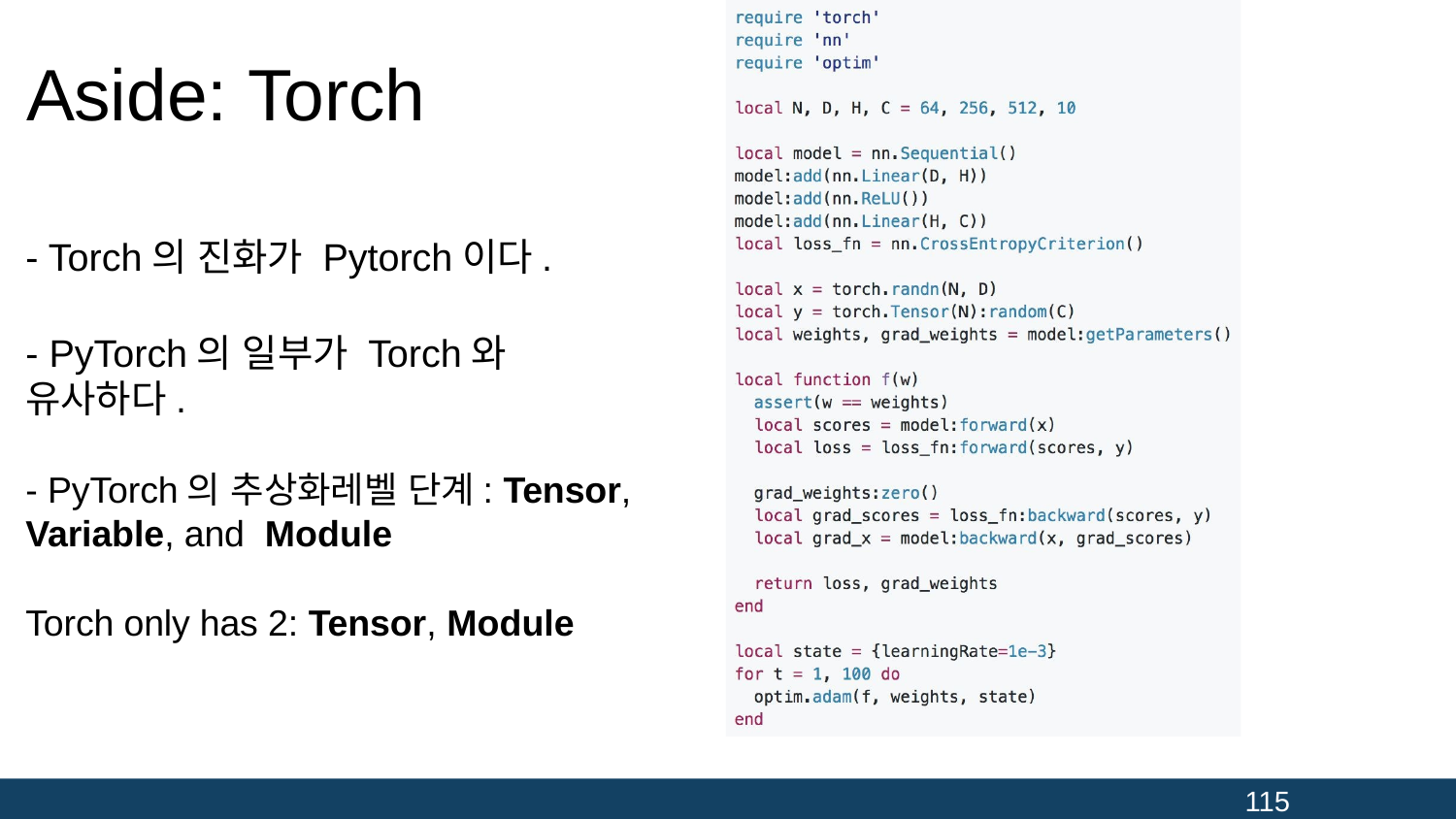

# Aside: Torch
- Torch의 진화가 Pytorch이다.

- PyTorch의 일부가 Torch와 유사하다.

- PyTorch의 추상화레벨 단계: Tensor, Variable, and  Module

Torch only has 2: Tensor, Module